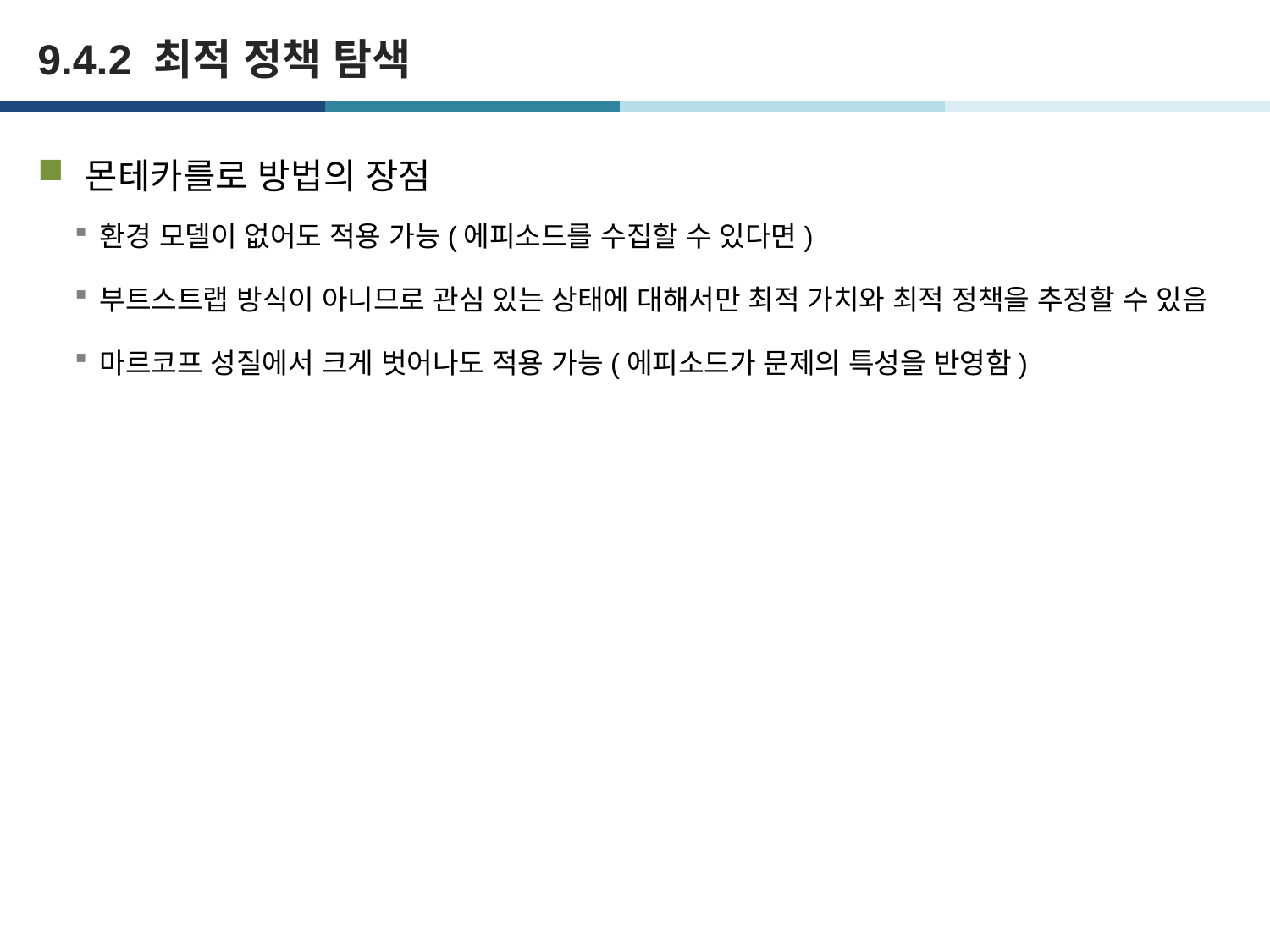

# 9.4.2 최적 정책 탐색
몬테카를로 방법의 장점
환경 모델이 없어도 적용 가능(에피소드를 수집할 수 있다면)
부트스트랩 방식이 아니므로 관심 있는 상태에 대해서만 최적 가치와 최적 정책을 추정할 수 있음
마르코프 성질에서 크게 벗어나도 적용 가능(에피소드가 문제의 특성을 반영함)